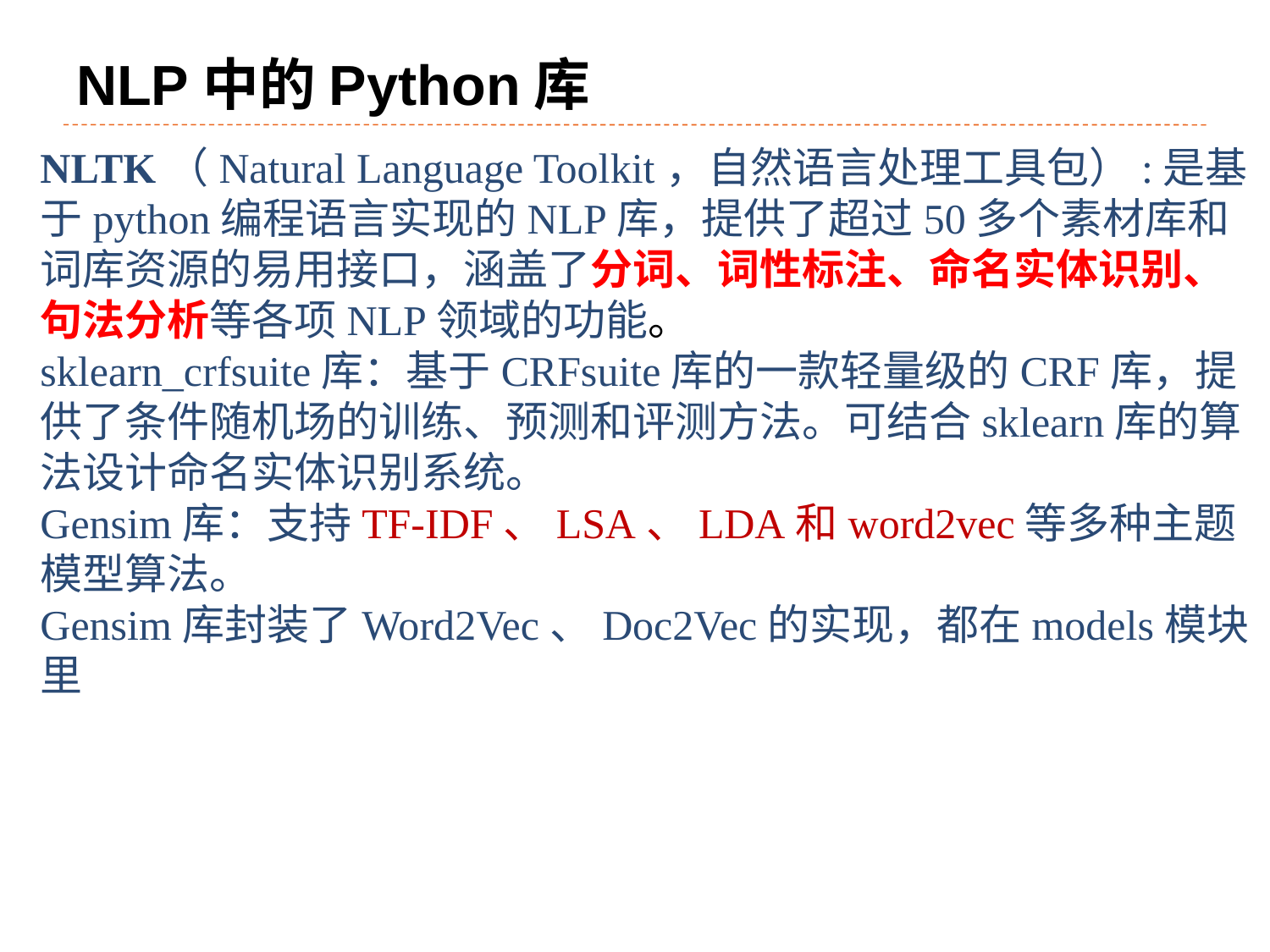

# NLP中的Python库
NLTK（Natural Language Toolkit，自然语言处理工具包）:是基于python编程语言实现的NLP库，提供了超过50多个素材库和词库资源的易用接口，涵盖了分词、词性标注、命名实体识别、句法分析等各项NLP领域的功能。
sklearn_crfsuite库：基于CRFsuite库的一款轻量级的CRF库，提供了条件随机场的训练、预测和评测方法。可结合sklearn库的算法设计命名实体识别系统。
Gensim库：支持TF-IDF、LSA、LDA和word2vec等多种主题模型算法。
Gensim库封装了Word2Vec、Doc2Vec的实现，都在models模块里